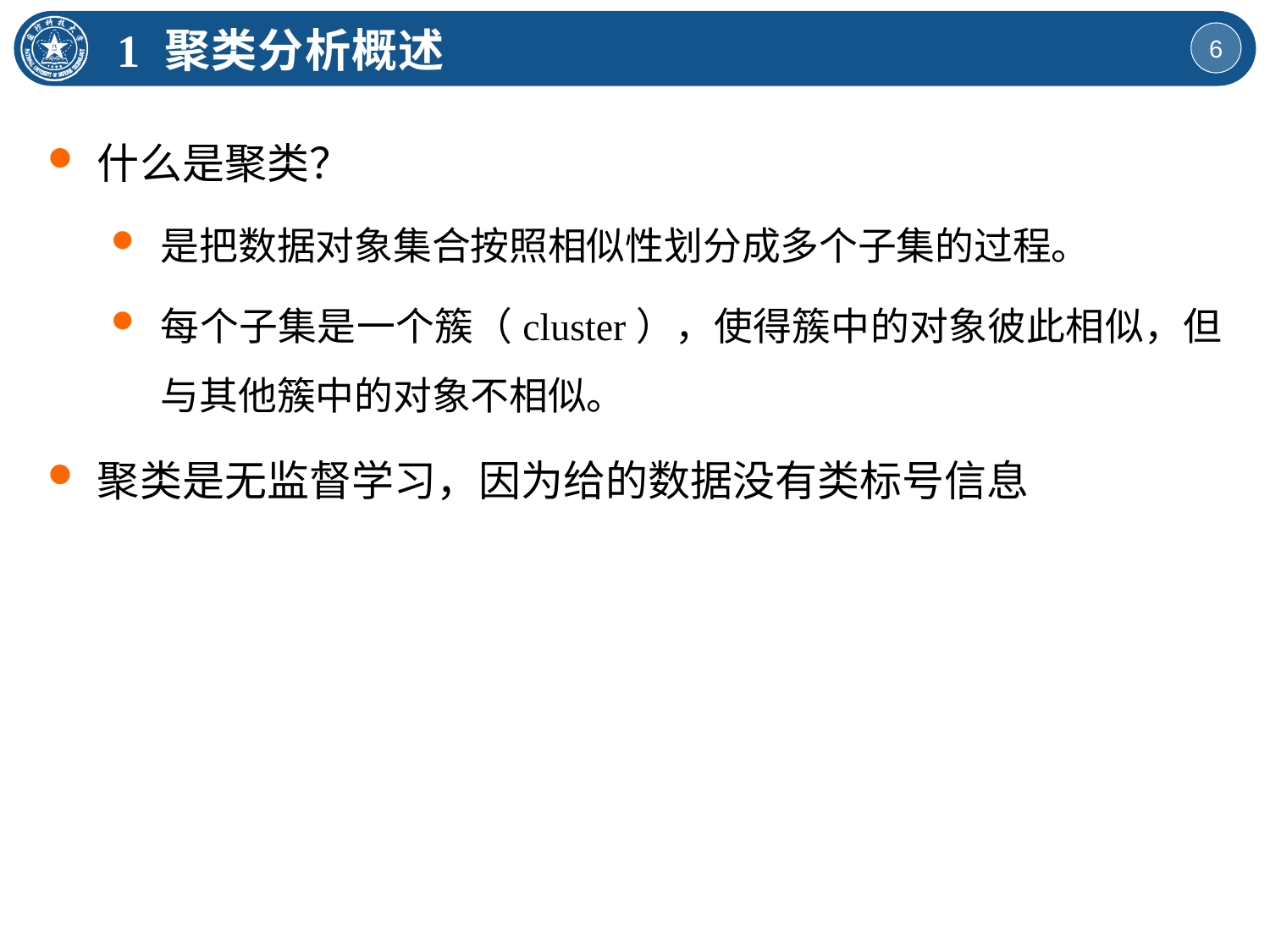

1 聚类分析概述
什么是聚类？
是把数据对象集合按照相似性划分成多个子集的过程。
每个子集是一个簇（cluster），使得簇中的对象彼此相似，但与其他簇中的对象不相似。
聚类是无监督学习，因为给的数据没有类标号信息